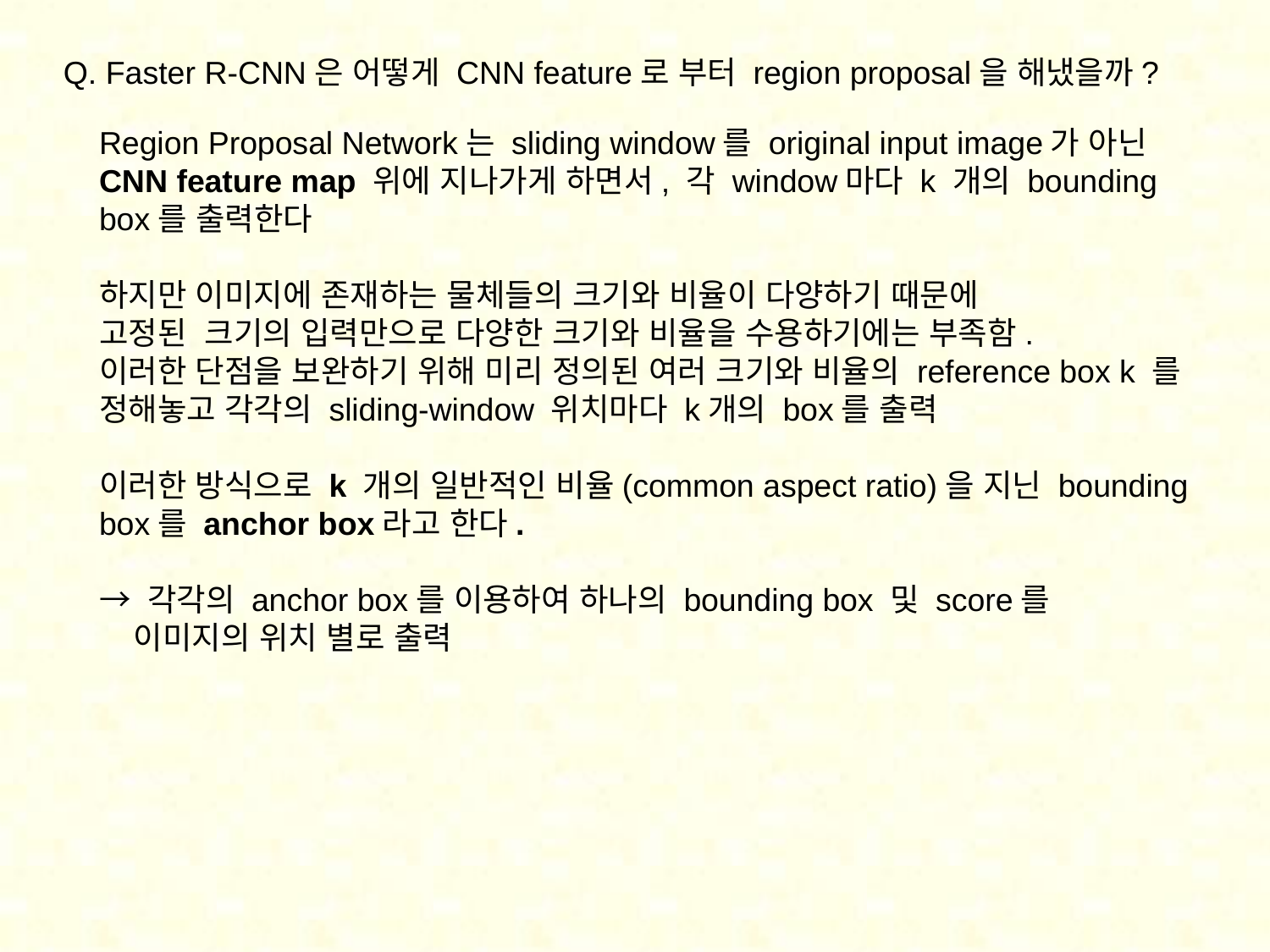

Q. Faster R-CNN은 어떻게 CNN feature로 부터 region proposal을 해냈을까?
Region Proposal Network는 sliding window를 original input image가 아닌 CNN feature map 위에 지나가게 하면서, 각 window마다 k 개의 bounding box를 출력한다

하지만 이미지에 존재하는 물체들의 크기와 비율이 다양하기 때문에
고정된  크기의 입력만으로 다양한 크기와 비율을 수용하기에는 부족함.
이러한 단점을 보완하기 위해 미리 정의된 여러 크기와 비율의 reference box k 를 정해놓고 각각의 sliding-window 위치마다 k개의 box를 출력

이러한 방식으로 k 개의 일반적인 비율(common aspect ratio)을 지닌 bounding box를 anchor box라고 한다.

→ 각각의 anchor box를 이용하여 하나의 bounding box 및 score를
   이미지의 위치 별로 출력